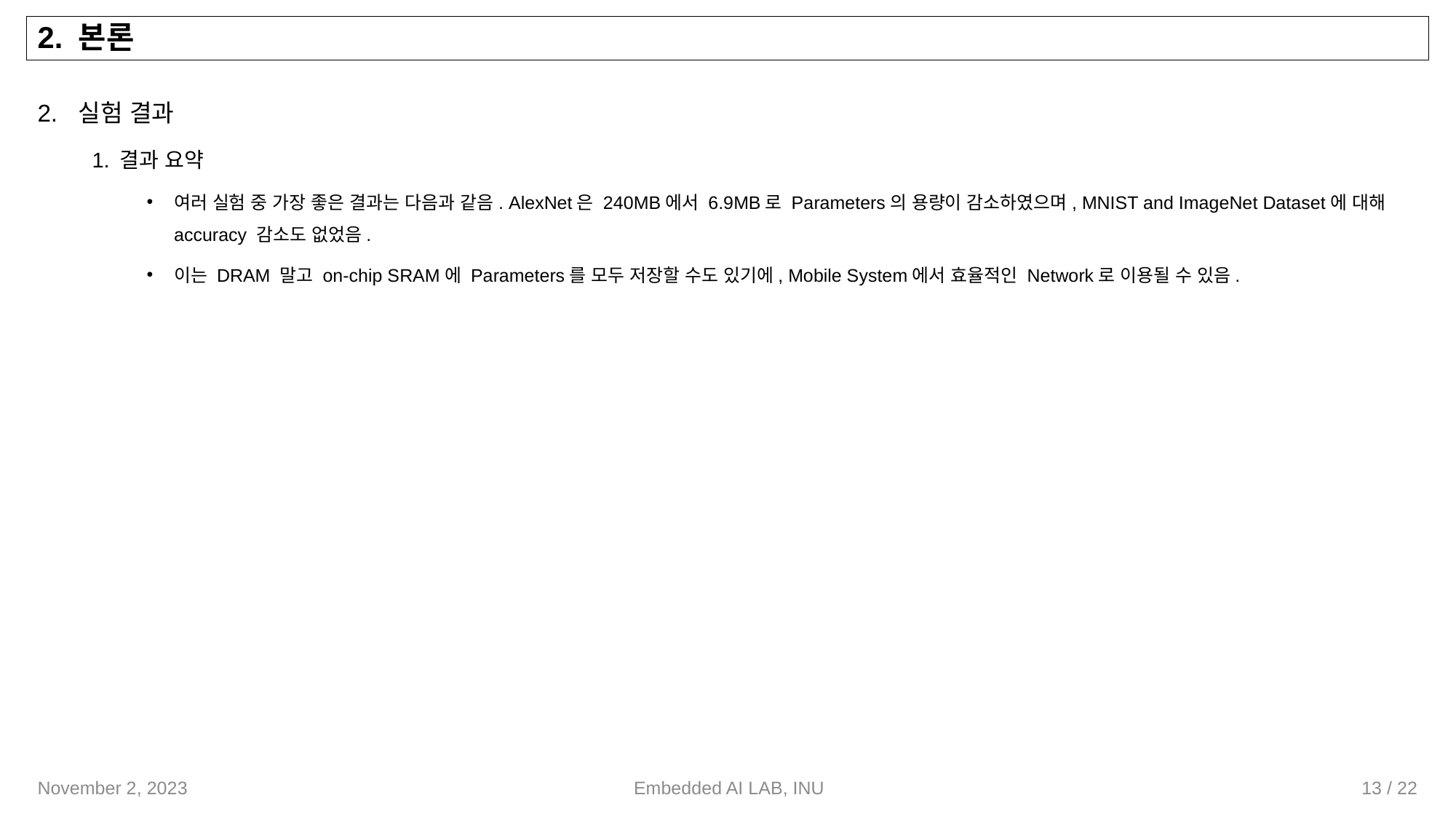

# 2. 본론
실험 결과
결과 요약
여러 실험 중 가장 좋은 결과는 다음과 같음. AlexNet은 240MB에서 6.9MB로 Parameters의 용량이 감소하였으며, MNIST and ImageNet Dataset에 대해 accuracy 감소도 없었음.
이는 DRAM 말고 on-chip SRAM에 Parameters를 모두 저장할 수도 있기에, Mobile System에서 효율적인 Network로 이용될 수 있음.

Embedded AI LAB, INU
13 / 22
November 2, 2023